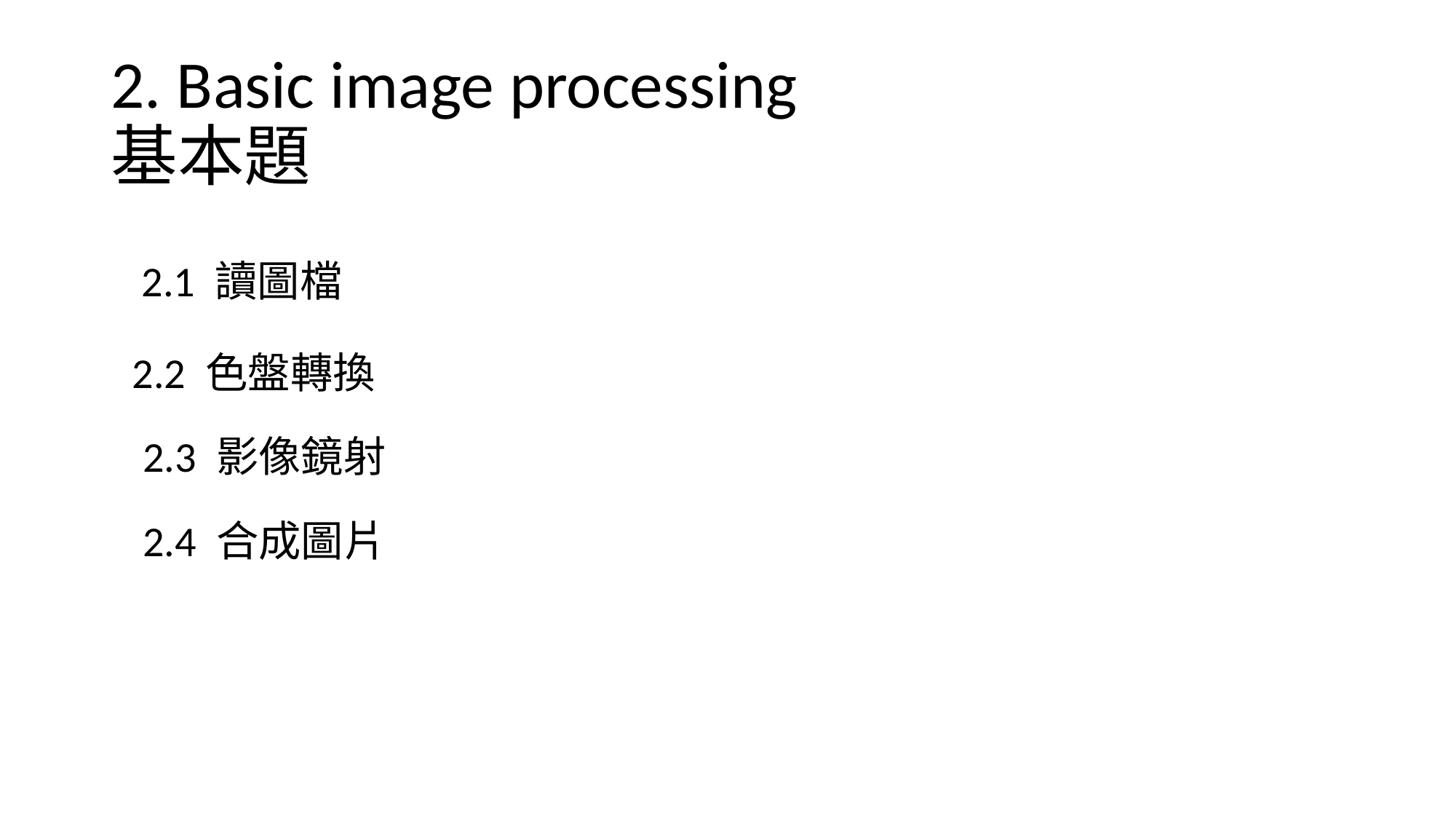

# 2. Basic image processing 基本題
 2.1 讀圖檔
2.2 色盤轉換
2.3 影像鏡射
2.4 合成圖片